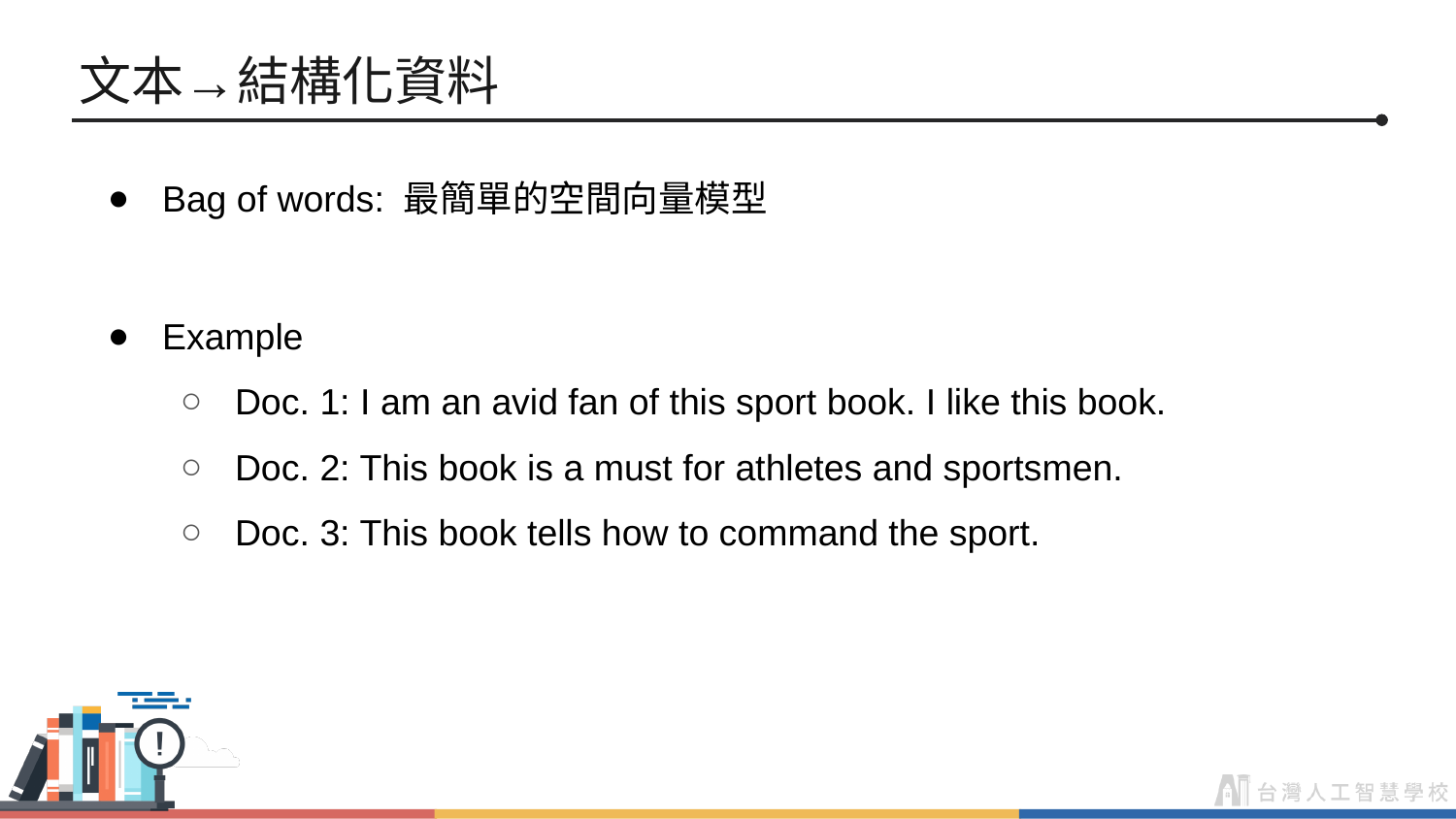

# 文本→結構化資料
Bag of words: 最簡單的空間向量模型

Example
Doc. 1: I am an avid fan of this sport book. I like this book.
Doc. 2: This book is a must for athletes and sportsmen.
Doc. 3: This book tells how to command the sport.